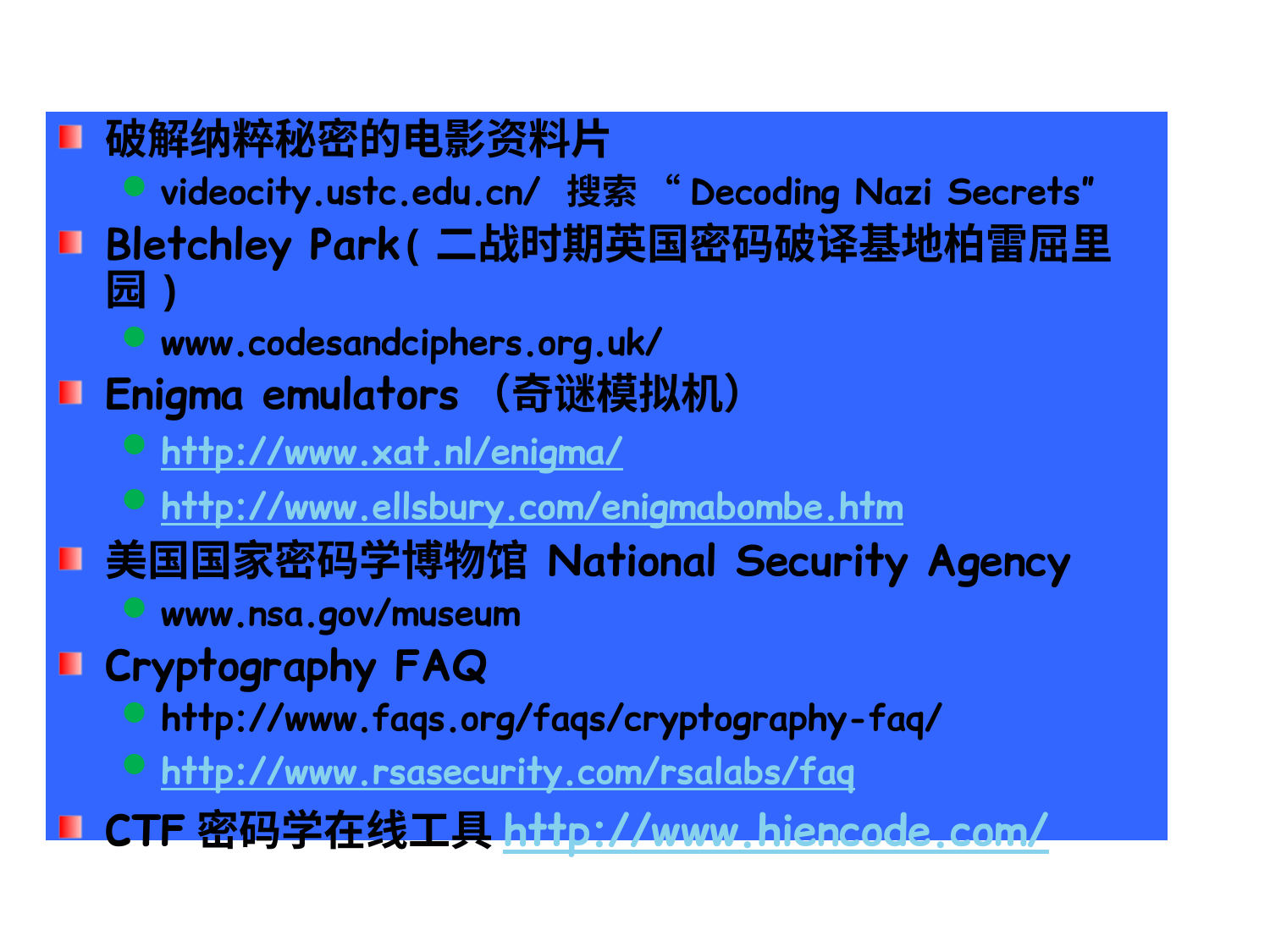

破解纳粹秘密的电影资料片
videocity.ustc.edu.cn/  搜索 “Decoding Nazi Secrets”
Bletchley Park(二战时期英国密码破译基地柏雷屈里园)
www.codesandciphers.org.uk/
Enigma emulators（奇谜模拟机）
http://www.xat.nl/enigma/
http://www.ellsbury.com/enigmabombe.htm
美国国家密码学博物馆 National Security Agency
www.nsa.gov/museum
Cryptography FAQ
http://www.faqs.org/faqs/cryptography-faq/
http://www.rsasecurity.com/rsalabs/faq
CTF密码学在线工具http://www.hiencode.com/